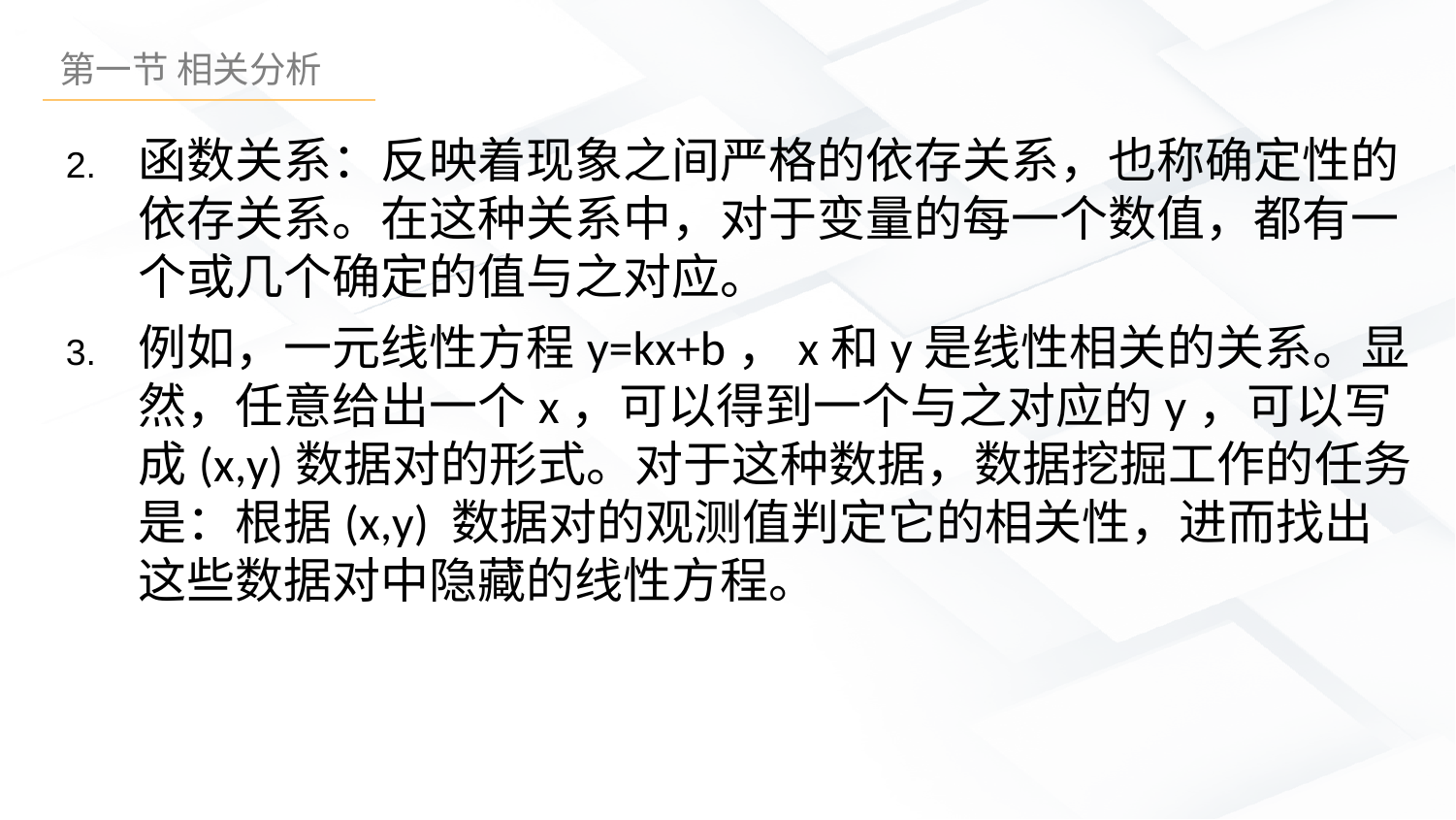

函数关系：反映着现象之间严格的依存关系，也称确定性的依存关系。在这种关系中，对于变量的每一个数值，都有一个或几个确定的值与之对应。
例如，一元线性方程y=kx+b，x和y是线性相关的关系。显然，任意给出一个x，可以得到一个与之对应的y，可以写成(x,y)数据对的形式。对于这种数据，数据挖掘工作的任务是：根据(x,y) 数据对的观测值判定它的相关性，进而找出这些数据对中隐藏的线性方程。